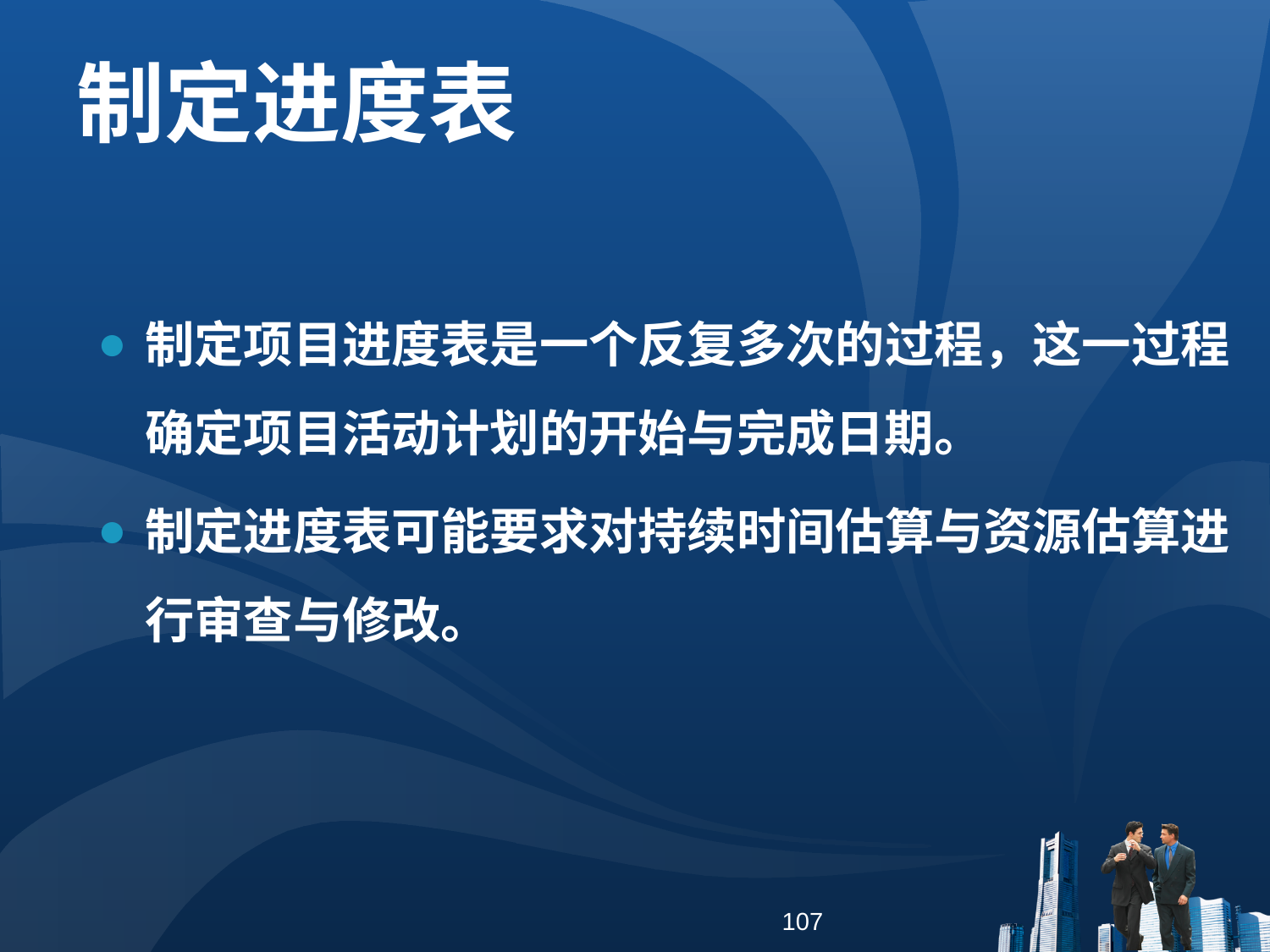

制定进度表
制定项目进度表是一个反复多次的过程，这一过程确定项目活动计划的开始与完成日期。
制定进度表可能要求对持续时间估算与资源估算进行审查与修改。
107